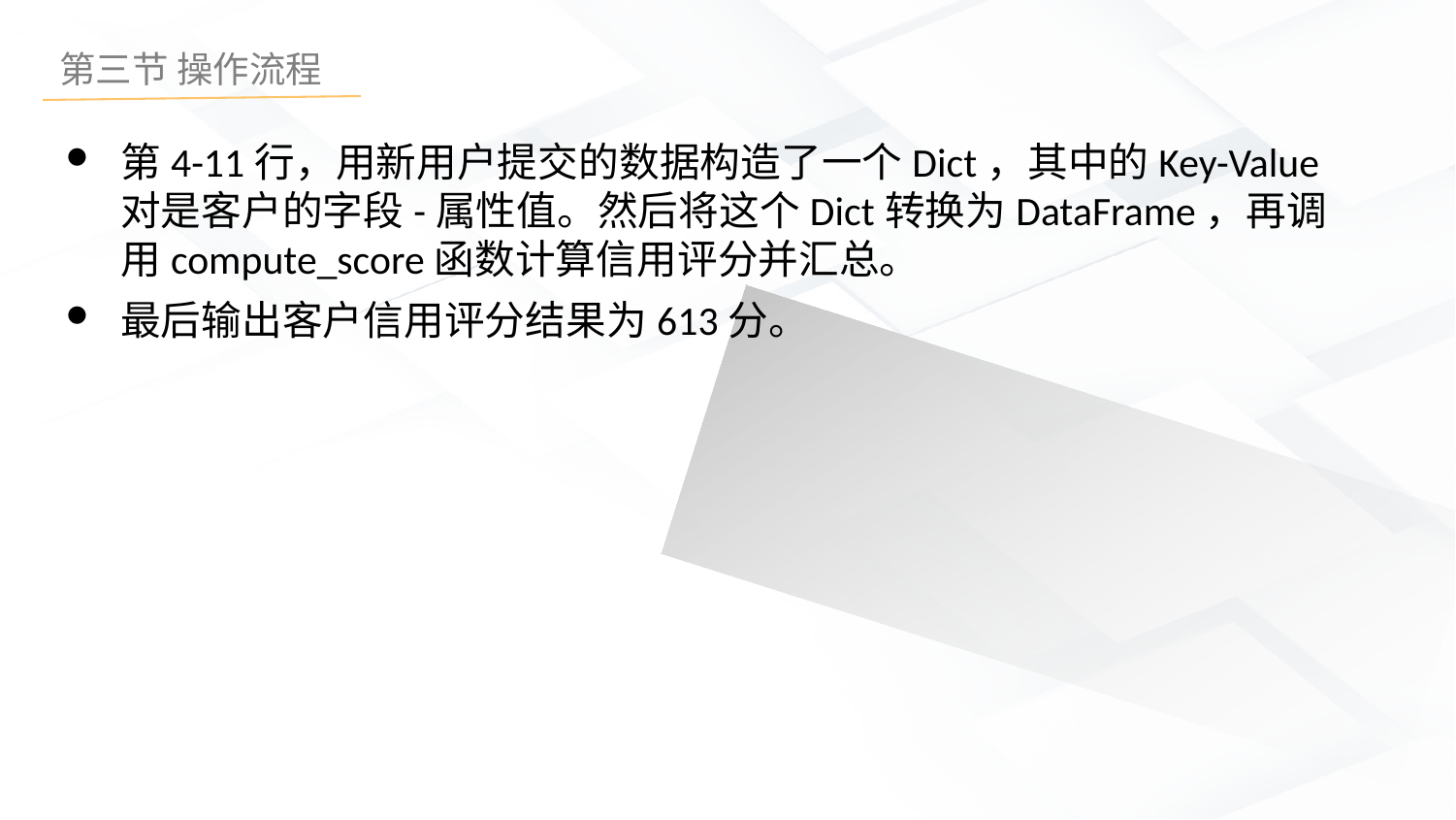

第4-11行，用新用户提交的数据构造了一个Dict，其中的Key-Value对是客户的字段-属性值。然后将这个Dict转换为DataFrame，再调用compute_score函数计算信用评分并汇总。
最后输出客户信用评分结果为613分。